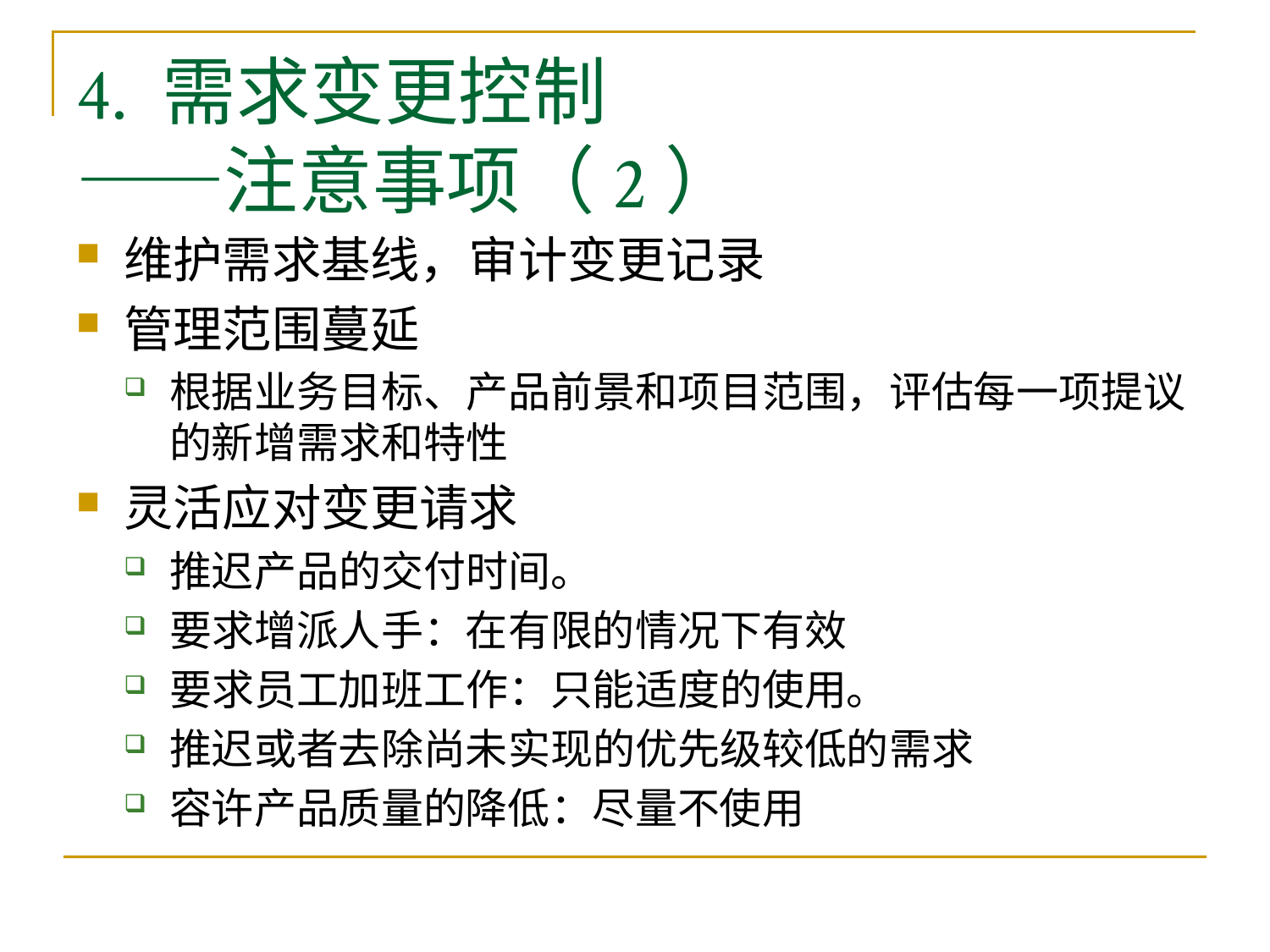

# 4. 需求变更控制 ——注意事项（2）
维护需求基线，审计变更记录
管理范围蔓延
根据业务目标、产品前景和项目范围，评估每一项提议的新增需求和特性
灵活应对变更请求
推迟产品的交付时间。
要求增派人手：在有限的情况下有效
要求员工加班工作：只能适度的使用。
推迟或者去除尚未实现的优先级较低的需求
容许产品质量的降低：尽量不使用